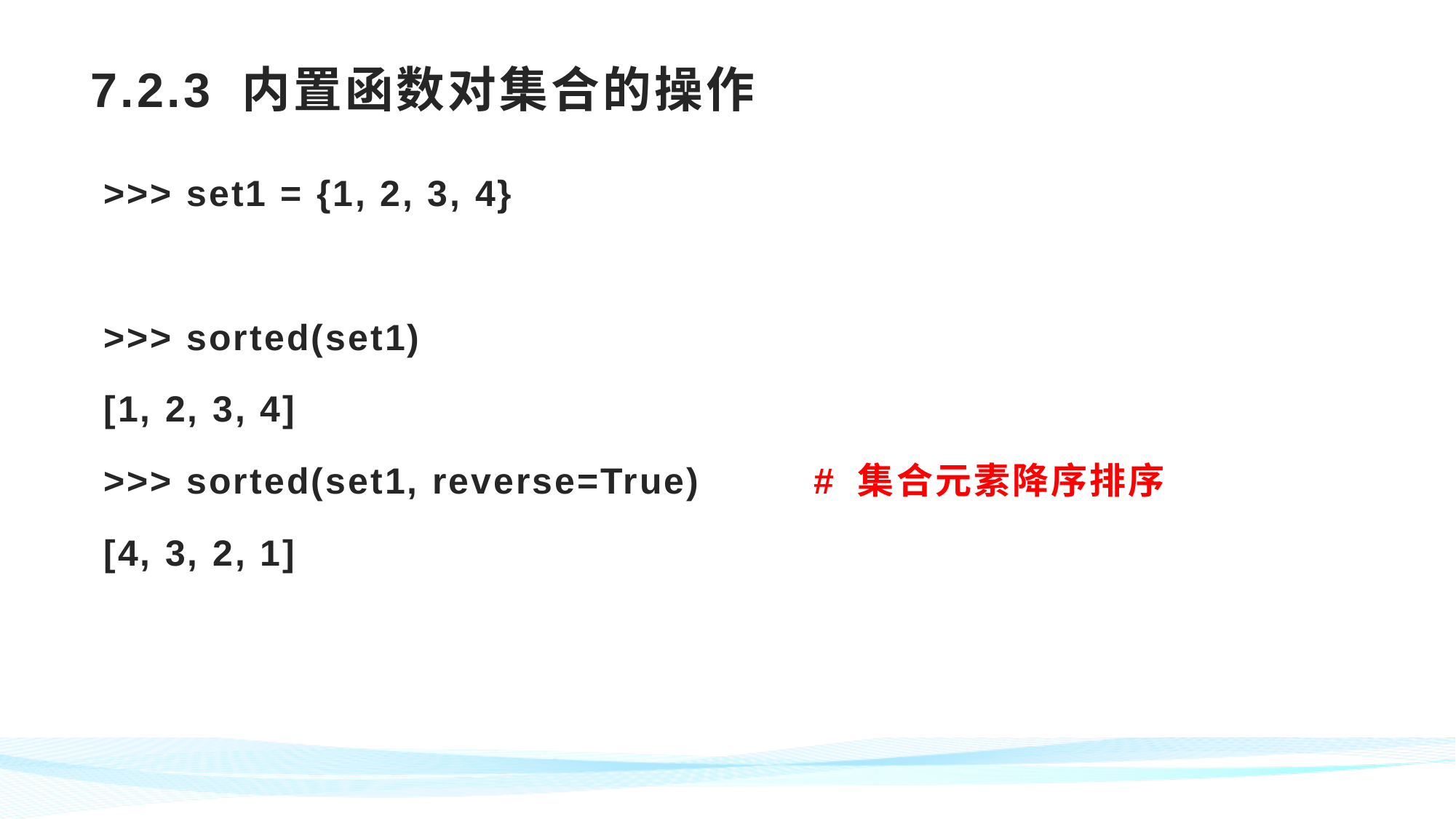

# 7.2.3 内置函数对集合的操作
>>> set1 = {1, 2, 3, 4}

>>> sorted(set1)
[1, 2, 3, 4]
>>> sorted(set1, reverse=True)         # 集合元素降序排序
[4, 3, 2, 1]
72